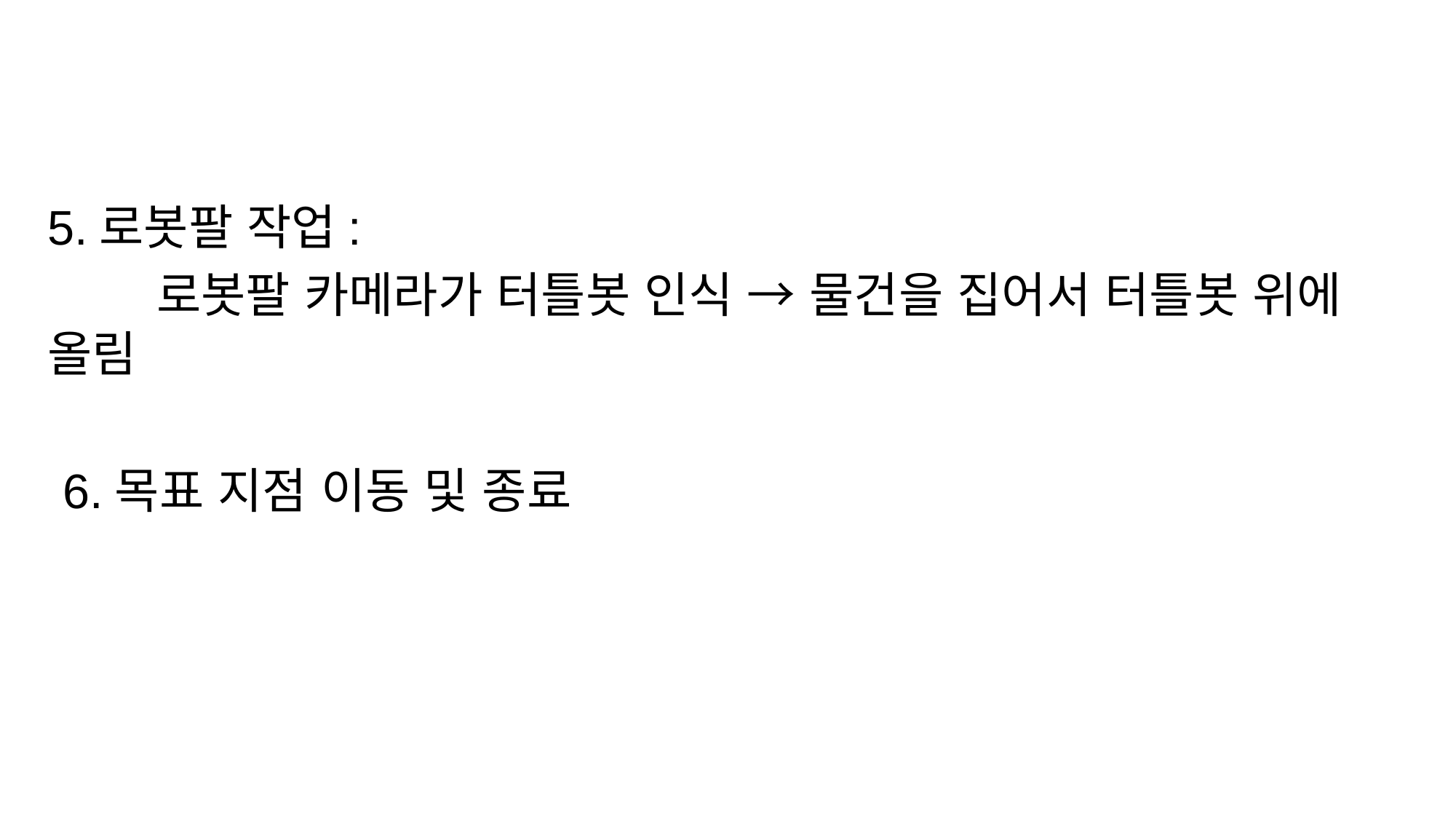

#
5.로봇팔 작업:
	로봇팔 카메라가 터틀봇 인식 → 물건을 집어서 터틀봇 위에 올림

6.목표 지점 이동 및 종료